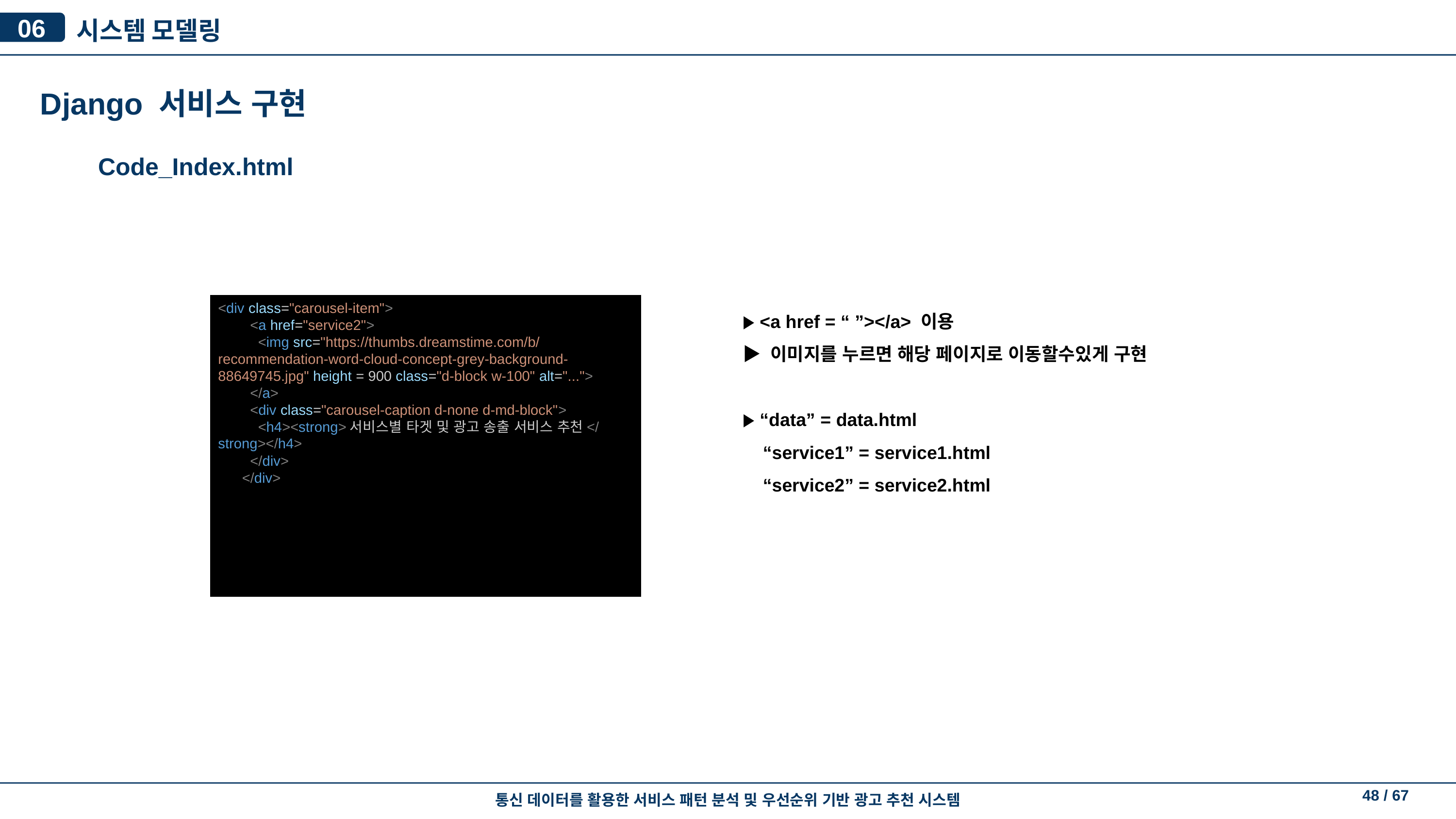

시스템 모델링
06

Django 서비스 구현
Code_Index.html
<div class="carousel-item">
        <a href="service2">
          <img src="https://thumbs.dreamstime.com/b/recommendation-word-cloud-concept-grey-background-88649745.jpg" height = 900 class="d-block w-100" alt="...">
        </a>
        <div class="carousel-caption d-none d-md-block">
          <h4><strong>서비스별 타겟 및 광고 송출 서비스 추천</strong></h4>
        </div>
      </div>
▶ <a href = “ ”></a> 이용
▶ 이미지를 누르면 해당 페이지로 이동할수있게 구현

▶ “data” = data.html
    “service1” = service1.html
    “service2” = service2.html